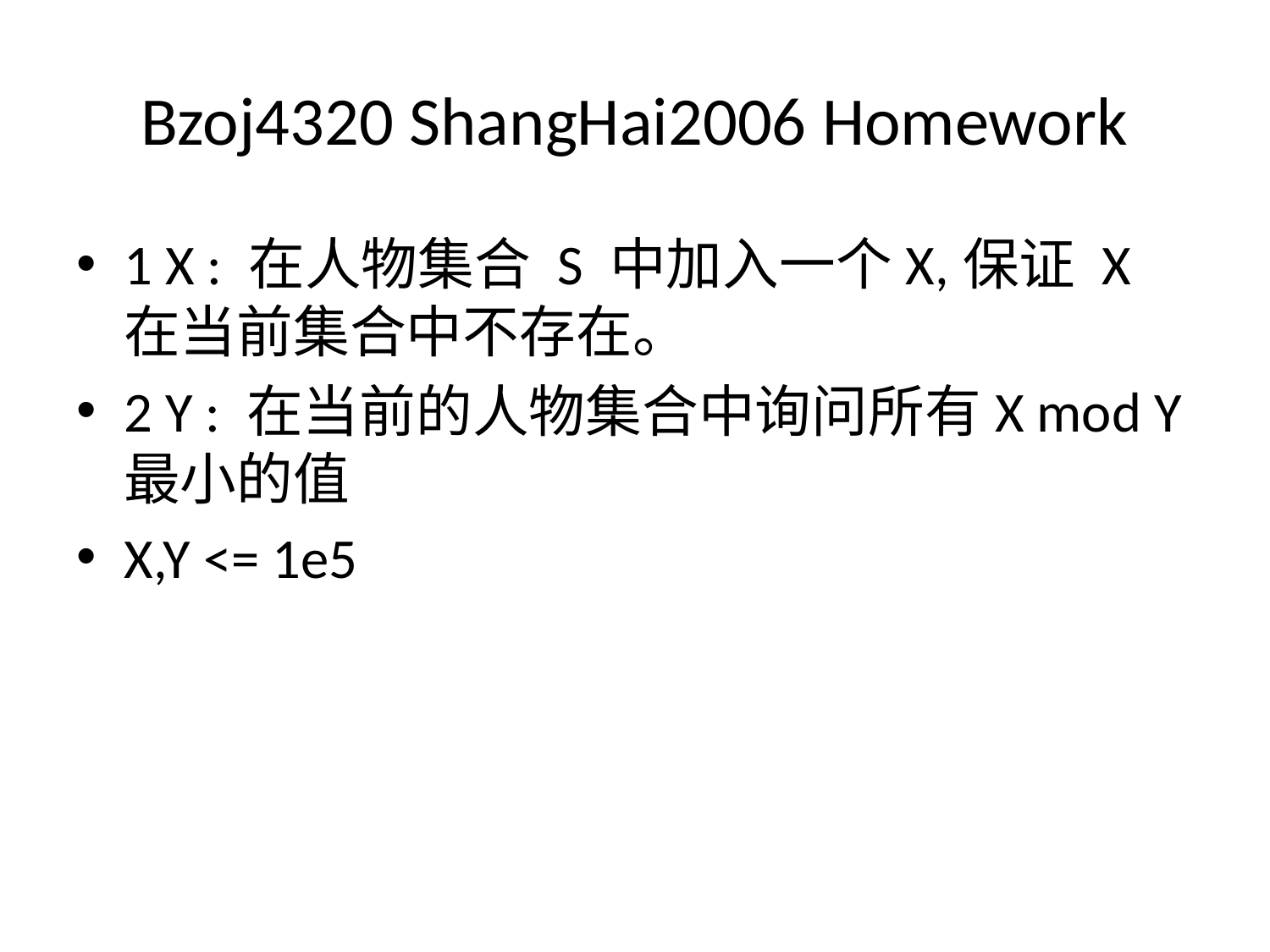

# Bzoj4320 ShangHai2006 Homework
1 X : 在人物集合 S 中加入一个X,保证 X 在当前集合中不存在。
2 Y : 在当前的人物集合中询问所有X mod Y 最小的值
X,Y <= 1e5